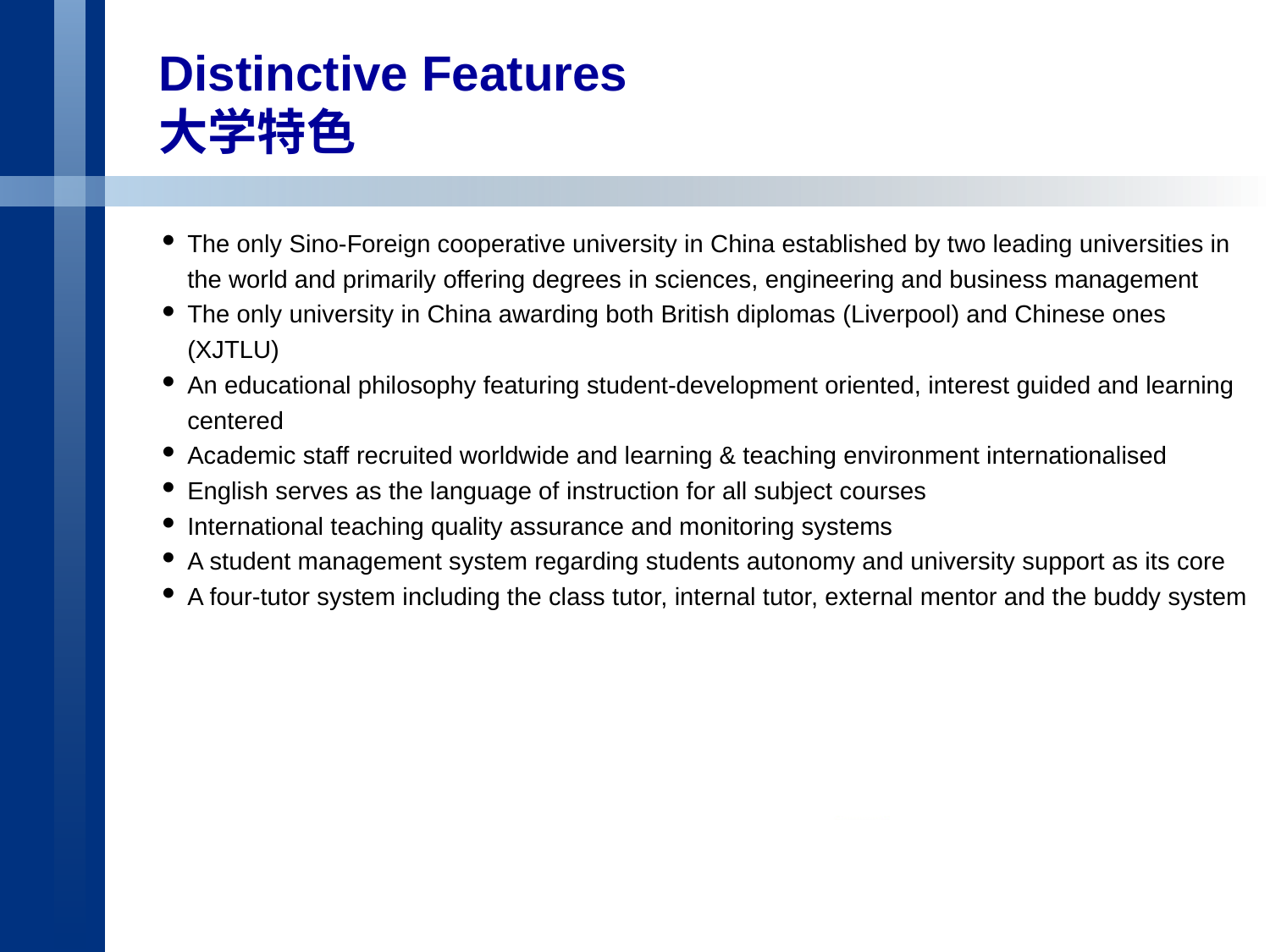

# Distinctive Features 大学特色
The only Sino-Foreign cooperative university in China established by two leading universities in the world and primarily offering degrees in sciences, engineering and business management
The only university in China awarding both British diplomas (Liverpool) and Chinese ones (XJTLU)
An educational philosophy featuring student-development oriented, interest guided and learning centered
Academic staff recruited worldwide and learning & teaching environment internationalised
English serves as the language of instruction for all subject courses
International teaching quality assurance and monitoring systems
A student management system regarding students autonomy and university support as its core
A four-tutor system including the class tutor, internal tutor, external mentor and the buddy system